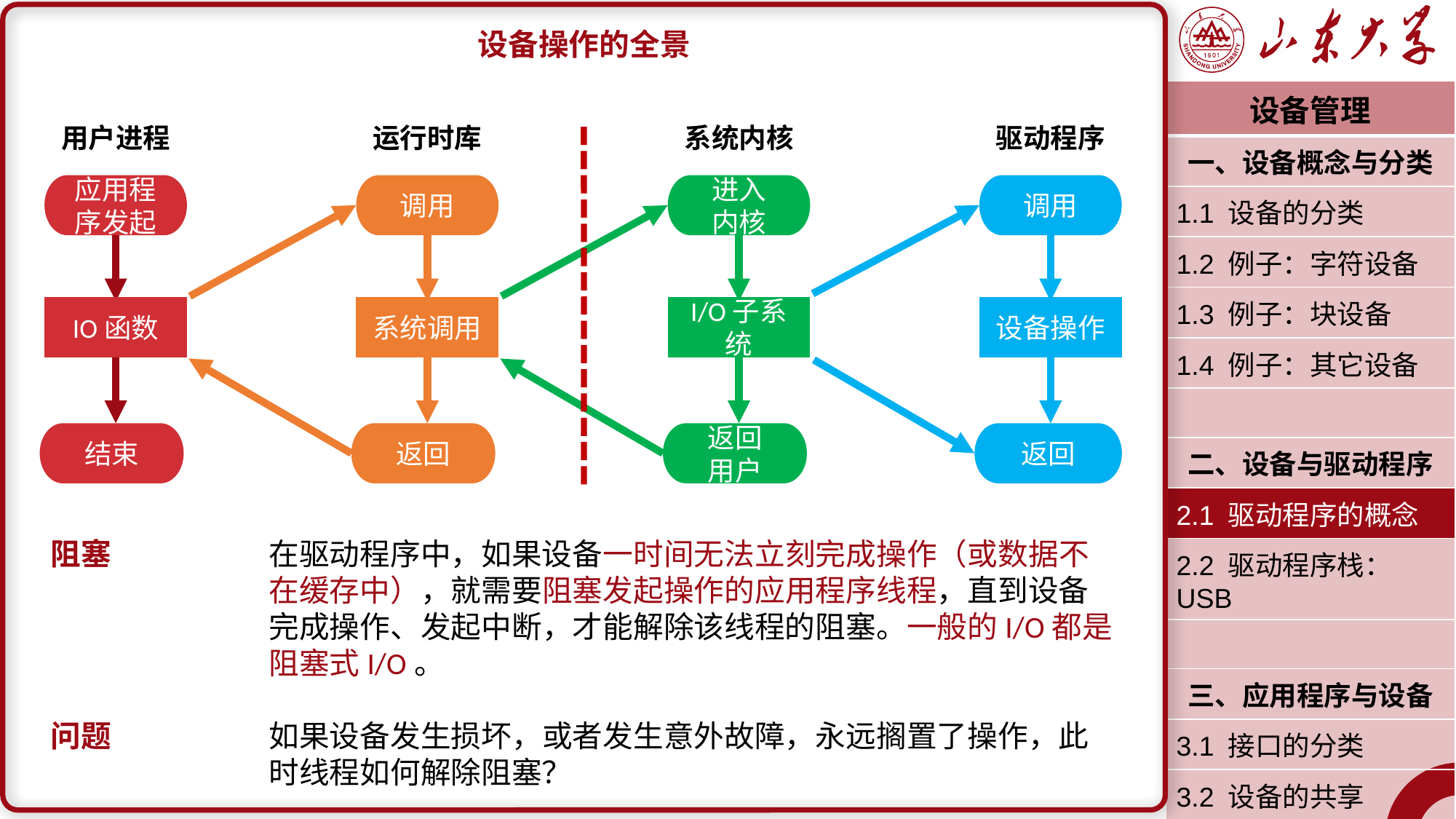

设备操作的全景

阻塞		在驱动程序中，如果设备一时间无法立刻完成操作（或数据不		在缓存中），就需要阻塞发起操作的应用程序线程，直到设备		完成操作、发起中断，才能解除该线程的阻塞。一般的I/O都是		阻塞式I/O。

问题		如果设备发生损坏，或者发生意外故障，永远搁置了操作，此		时线程如何解除阻塞？
| 设备管理 |
| --- |
| 一、设备概念与分类 |
| 1.1 设备的分类 |
| 1.2 例子：字符设备 |
| 1.3 例子：块设备 |
| 1.4 例子：其它设备 |
|  |
| 二、设备与驱动程序 |
| 2.1 驱动程序的概念 |
| 2.2 驱动程序栈：USB |
|  |
| 三、应用程序与设备 |
| 3.1 接口的分类 |
| 3.2 设备的共享 |
| 潘润宇 2023.04 |

用户进程
运行时库
系统内核
驱动程序
应用程序发起
IO函数
结束
调用
系统调用
返回
进入
内核
I/O子系统
返回
用户
调用
设备操作
返回